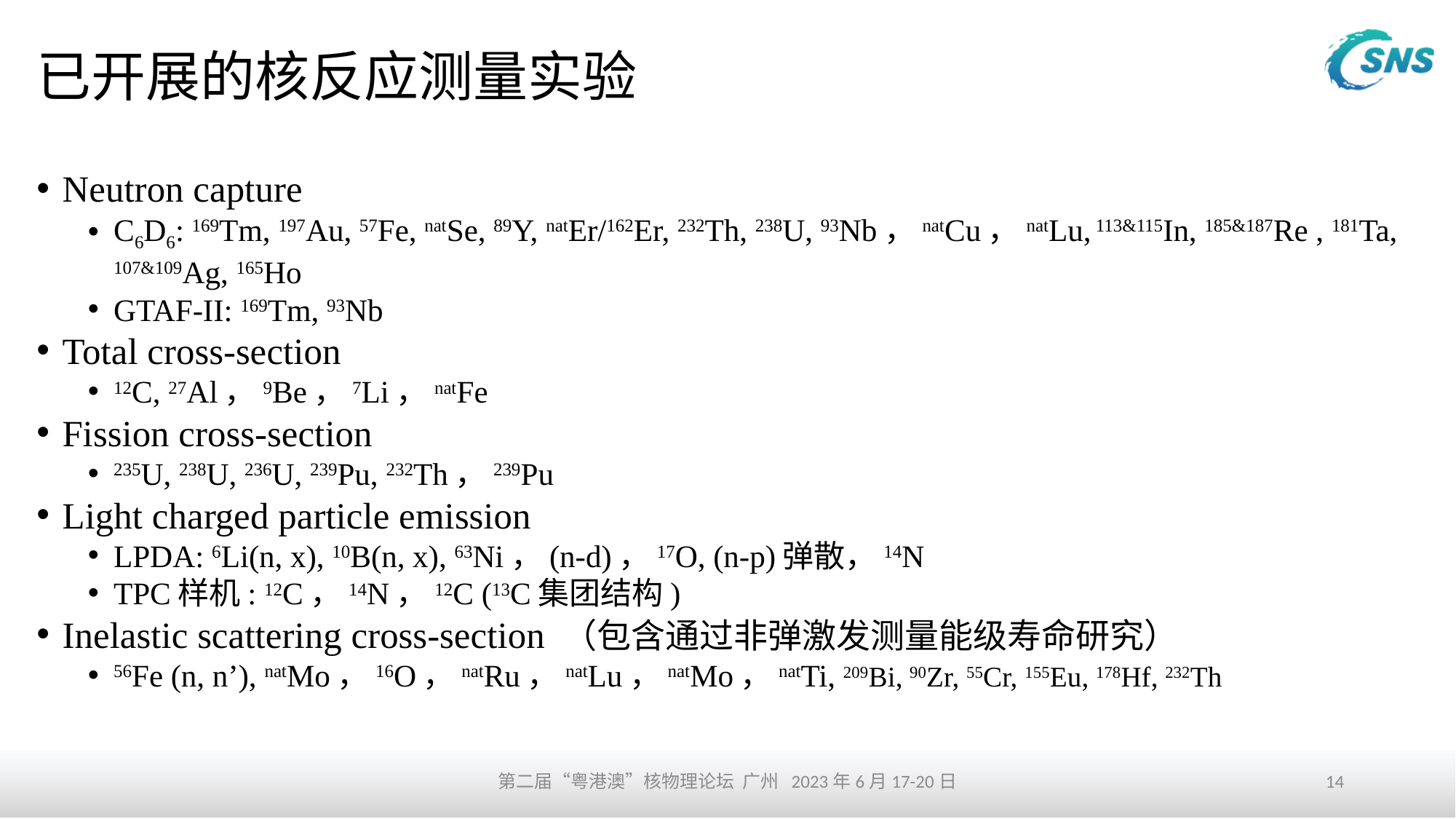

# 已开展的核反应测量实验
Neutron capture
C6D6: 169Tm, 197Au, 57Fe, natSe, 89Y, natEr/162Er, 232Th, 238U, 93Nb，natCu，natLu, 113&115In, 185&187Re , 181Ta, 107&109Ag, 165Ho
GTAF-II: 169Tm, 93Nb
Total cross-section
12C, 27Al，9Be，7Li，natFe
Fission cross-section
235U, 238U, 236U, 239Pu, 232Th，239Pu
Light charged particle emission
LPDA: 6Li(n, x), 10B(n, x), 63Ni，(n-d)，17O, (n-p)弹散，14N
TPC样机: 12C，14N，12C (13C集团结构)
Inelastic scattering cross-section （包含通过非弹激发测量能级寿命研究）
56Fe (n, n’), natMo，16O，natRu，natLu，natMo，natTi, 209Bi, 90Zr, 55Cr, 155Eu, 178Hf, 232Th

第二届“粤港澳”核物理论坛  广州  2023年6月17-20日
14